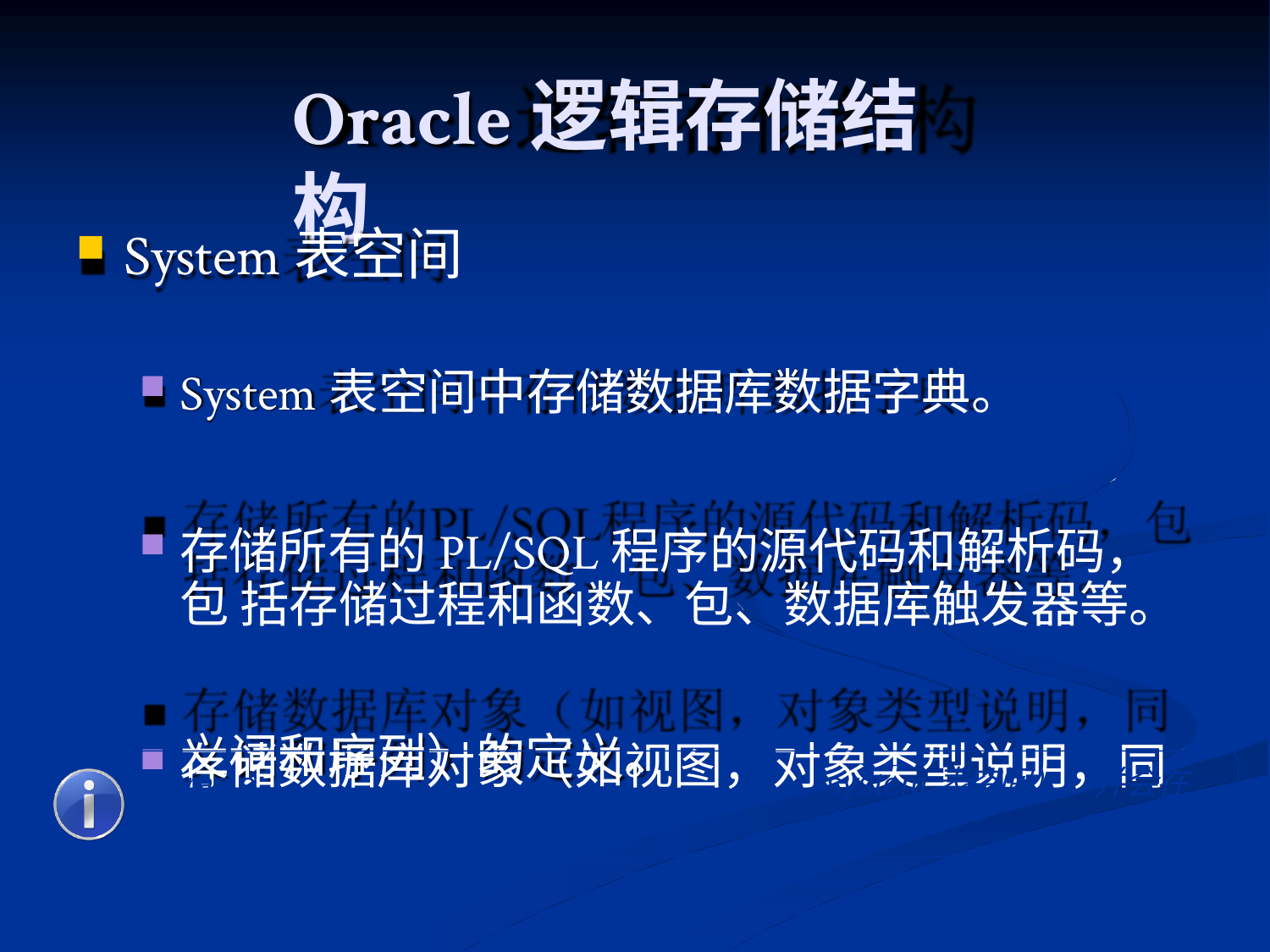

# Oracle逻辑存储结构

System表空间

System表空间中存储数据库数据字典。

存储所有的PL/SQL程序的源代码和解析码，包 括存储过程和函数、包、数据库触发器等。

存储数据库对象（如视图，对象类型说明，同

义词和序列）的定义。

system表空间），并会在新
rac e

表空间。